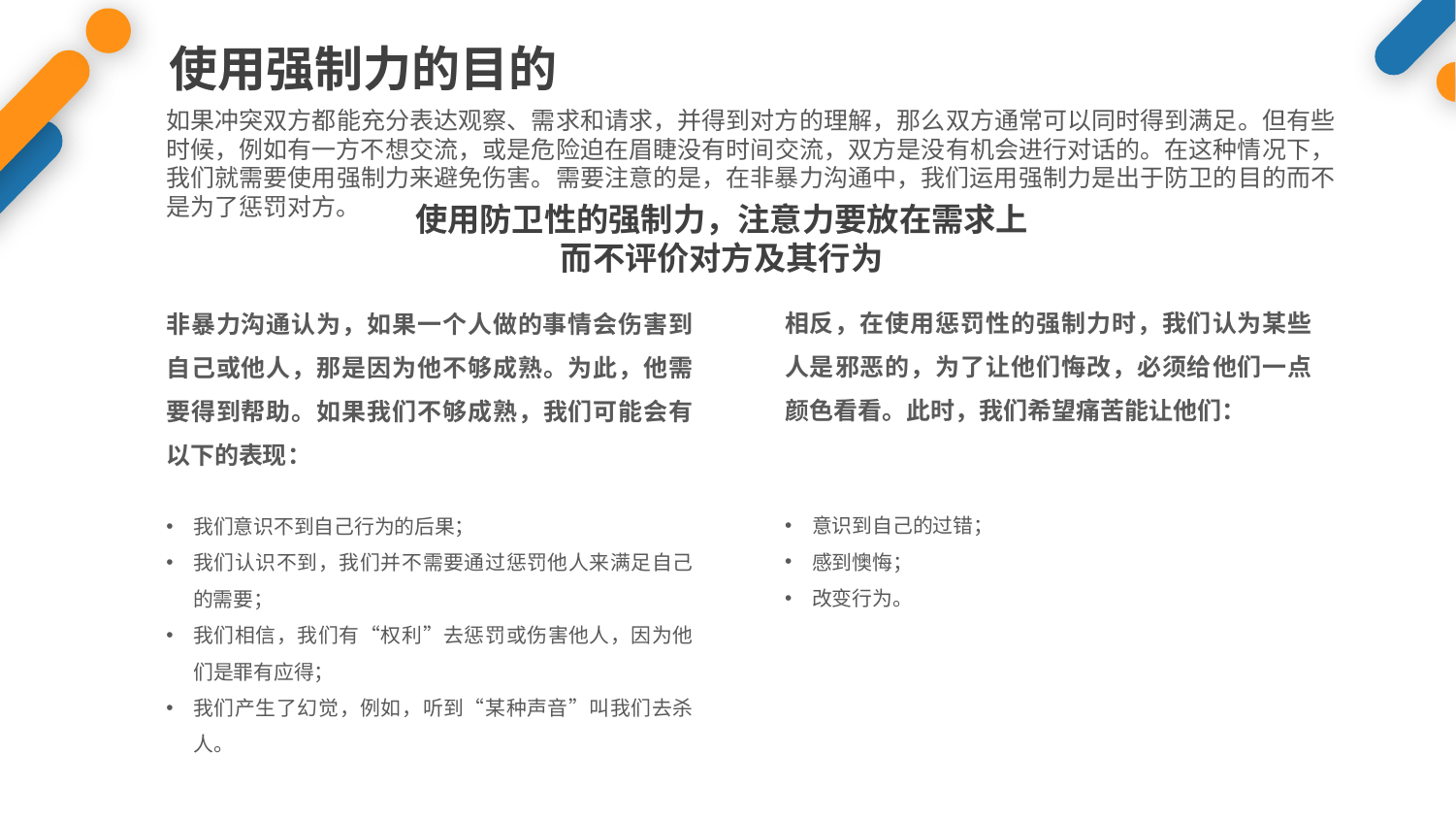

使用强制力的目的
如果冲突双方都能充分表达观察、需求和请求，并得到对方的理解，那么双方通常可以同时得到满足。但有些时候，例如有一方不想交流，或是危险迫在眉睫没有时间交流，双方是没有机会进行对话的。在这种情况下，我们就需要使用强制力来避免伤害。需要注意的是，在非暴力沟通中，我们运用强制力是出于防卫的目的而不是为了惩罚对方。
使用防卫性的强制力，注意力要放在需求上
而不评价对方及其行为
相反，在使用惩罚性的强制力时，我们认为某些人是邪恶的，为了让他们悔改，必须给他们一点颜色看看。此时，我们希望痛苦能让他们：
非暴力沟通认为，如果一个人做的事情会伤害到自己或他人，那是因为他不够成熟。为此，他需要得到帮助。如果我们不够成熟，我们可能会有以下的表现：
意识到自己的过错；
感到懊悔；
改变行为。
我们意识不到自己行为的后果；
我们认识不到，我们并不需要通过惩罚他人来满足自己的需要；
我们相信，我们有“权利”去惩罚或伤害他人，因为他们是罪有应得；
我们产生了幻觉，例如，听到“某种声音”叫我们去杀人。